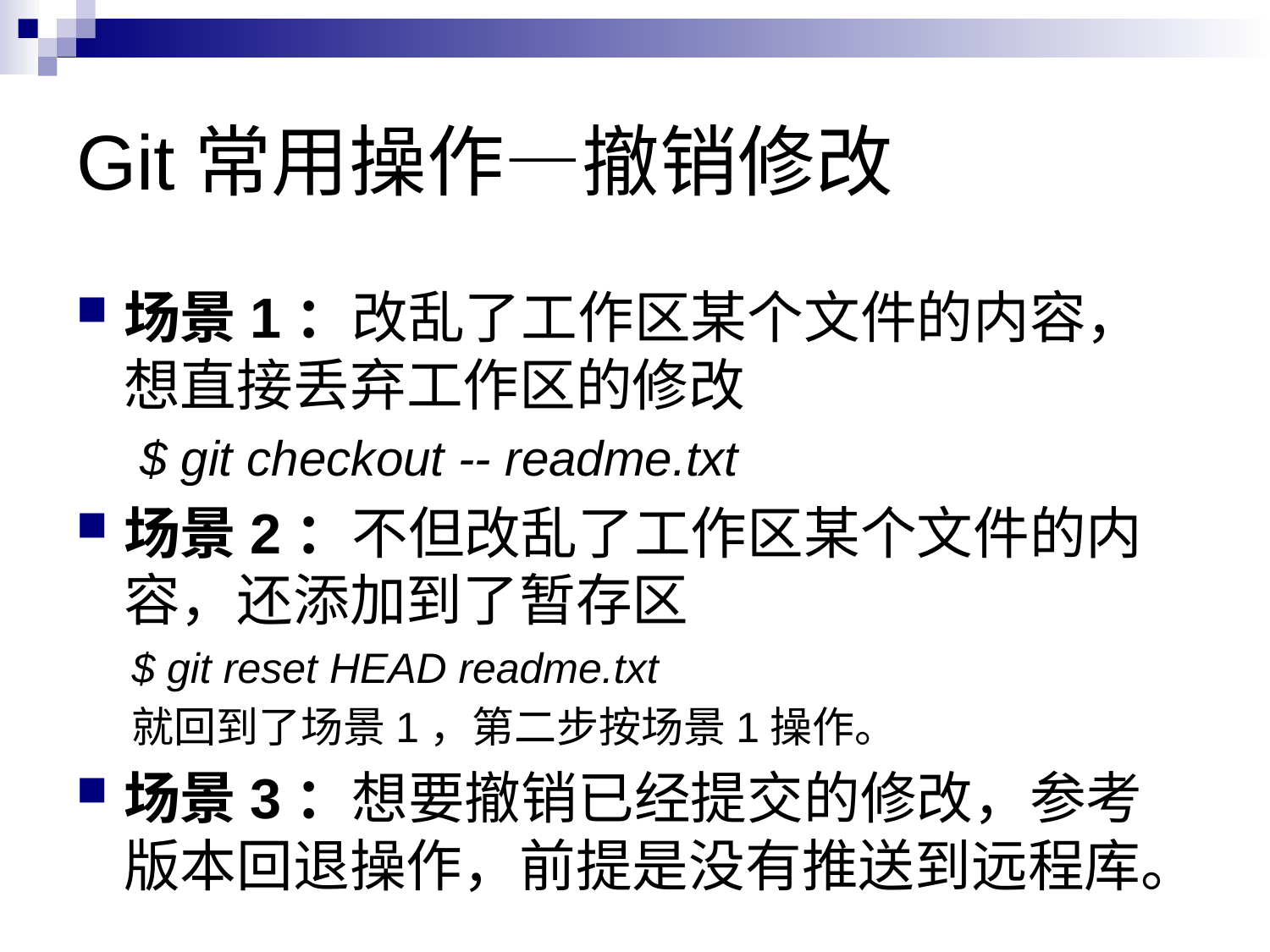

# Git常用操作—撤销修改
场景1：改乱了工作区某个文件的内容，想直接丢弃工作区的修改
$ git checkout -- readme.txt
场景2：不但改乱了工作区某个文件的内容，还添加到了暂存区
$ git reset HEAD readme.txt
就回到了场景1，第二步按场景1操作。
场景3：想要撤销已经提交的修改，参考版本回退操作，前提是没有推送到远程库。